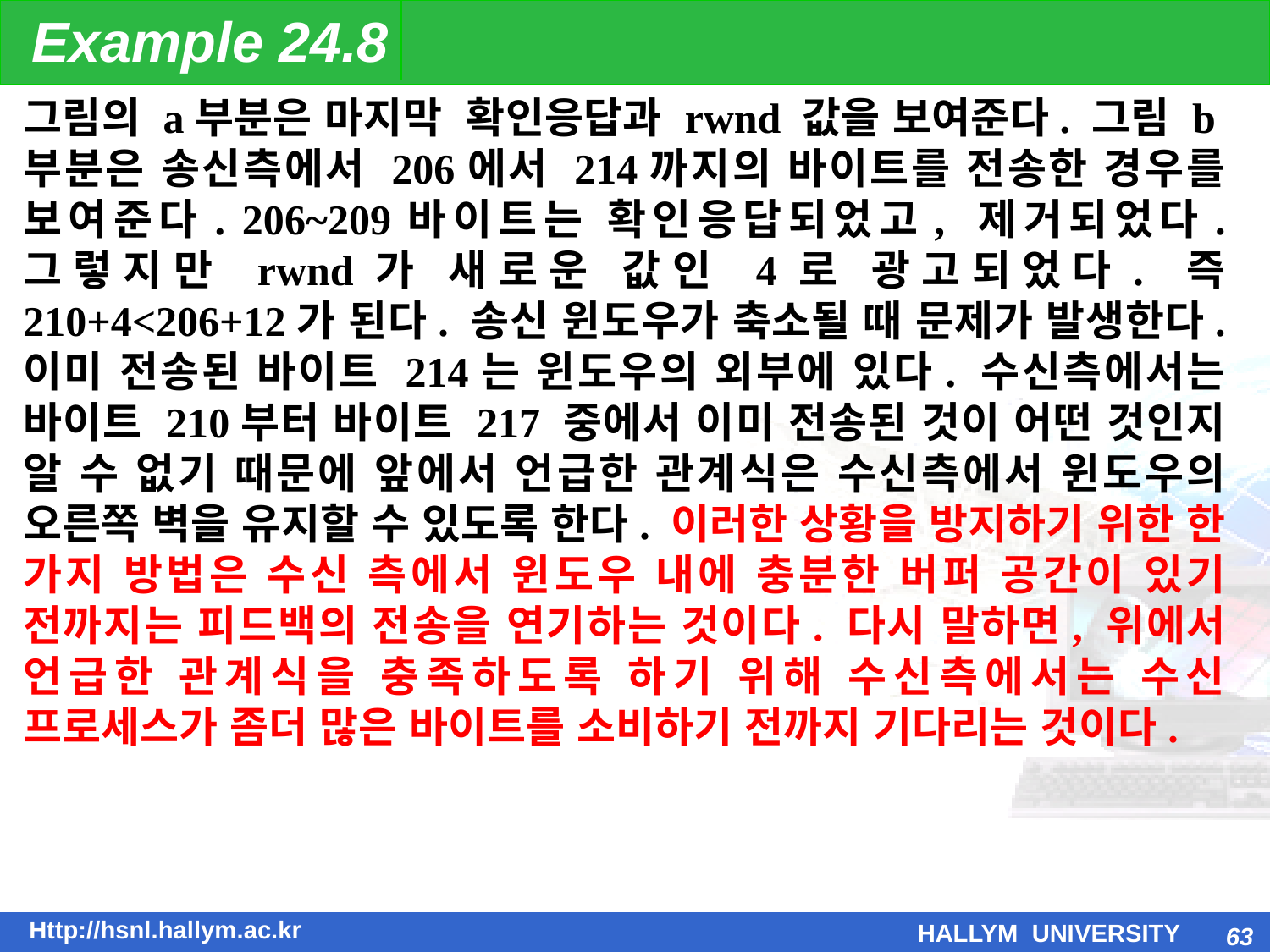

Example 24.8
그림의 a부분은 마지막  확인응답과 rwnd 값을 보여준다. 그림 b부분은 송신측에서 206에서 214까지의 바이트를 전송한 경우를 보여준다. 206~209바이트는 확인응답되었고, 제거되었다. 그렇지만 rwnd가 새로운 값인 4로 광고되었다. 즉 210+4<206+12가 된다. 송신 윈도우가 축소될 때 문제가 발생한다. 이미 전송된 바이트 214는 윈도우의 외부에 있다. 수신측에서는 바이트 210부터 바이트 217 중에서 이미 전송된 것이 어떤 것인지 알 수 없기 때문에 앞에서 언급한 관계식은 수신측에서 윈도우의 오른쪽 벽을 유지할 수 있도록 한다. 이러한 상황을 방지하기 위한 한 가지 방법은 수신 측에서 윈도우 내에 충분한 버퍼 공간이 있기 전까지는 피드백의 전송을 연기하는 것이다. 다시 말하면, 위에서 언급한 관계식을 충족하도록 하기 위해 수신측에서는 수신 프로세스가 좀더 많은 바이트를 소비하기 전까지 기다리는 것이다.
63